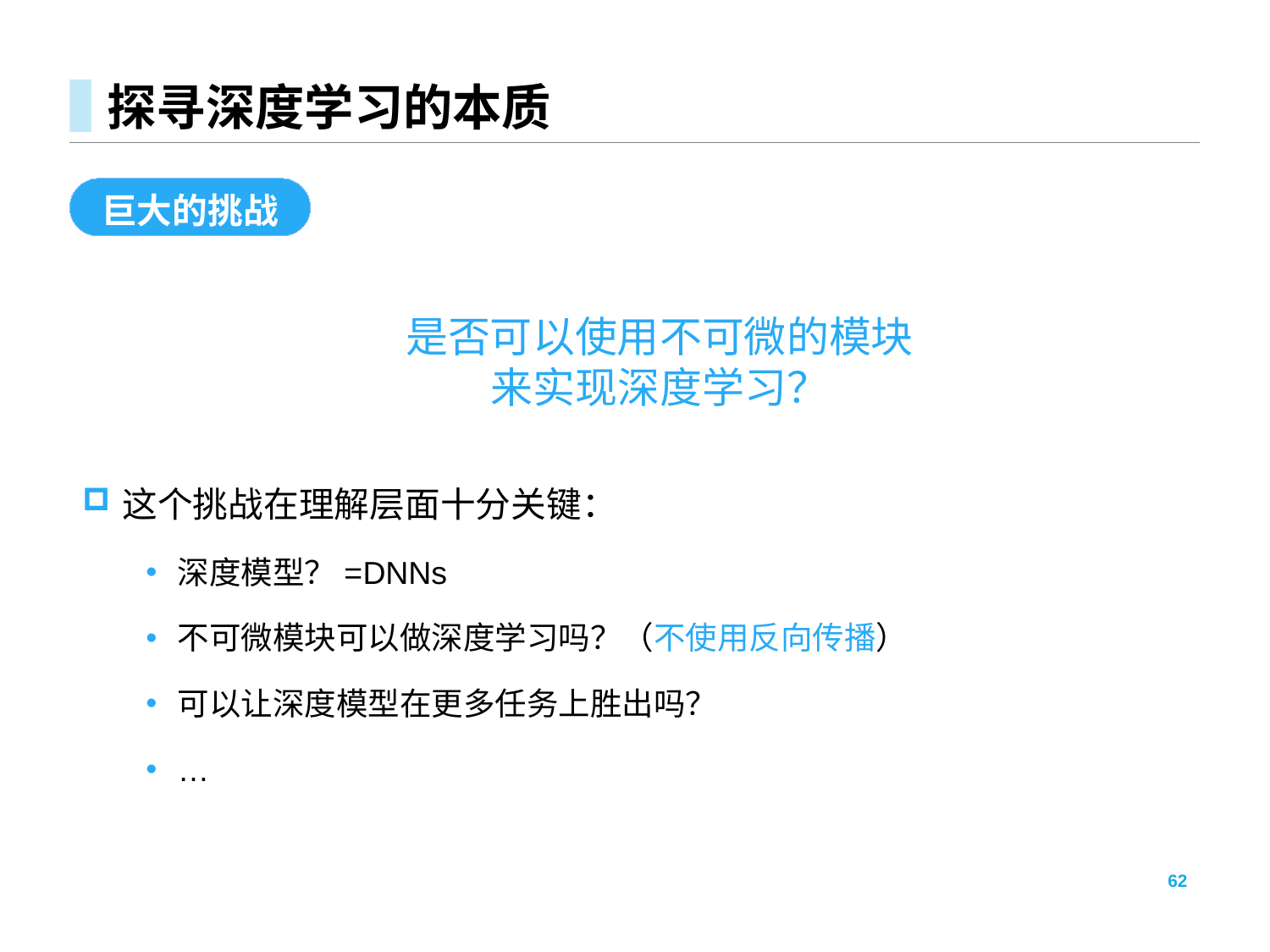

# 探寻深度学习的本质
巨大的挑战
是否可以使用不可微的模块
来实现深度学习？
这个挑战在理解层面十分关键：
深度模型？=DNNs
不可微模块可以做深度学习吗？（不使用反向传播）
可以让深度模型在更多任务上胜出吗？
…
62